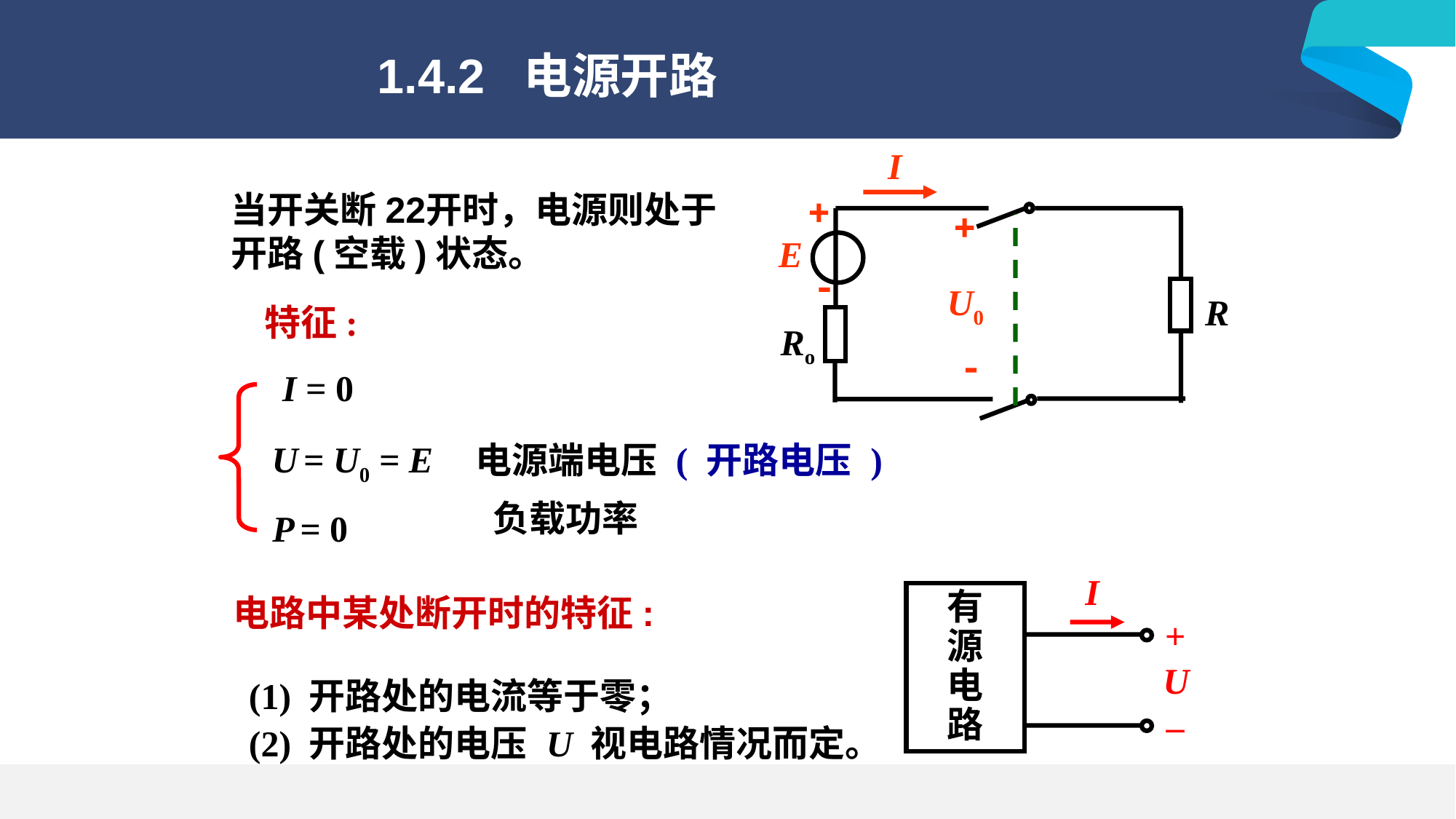

1.4.2  电源开路
I
+

+

E

 −

U0

R

Ro

 −

当开关断22开时，电源则处于
开路(空载)状态。
特征:
I = 0

U = U0 = E
电源端电压 ( 开路电压 )
负载功率
P = 0
I
有
源
电
路
+

U
–

电路中某处断开时的特征:
(1) 开路处的电流等于零；
(2) 开路处的电压 U 视电路情况而定。